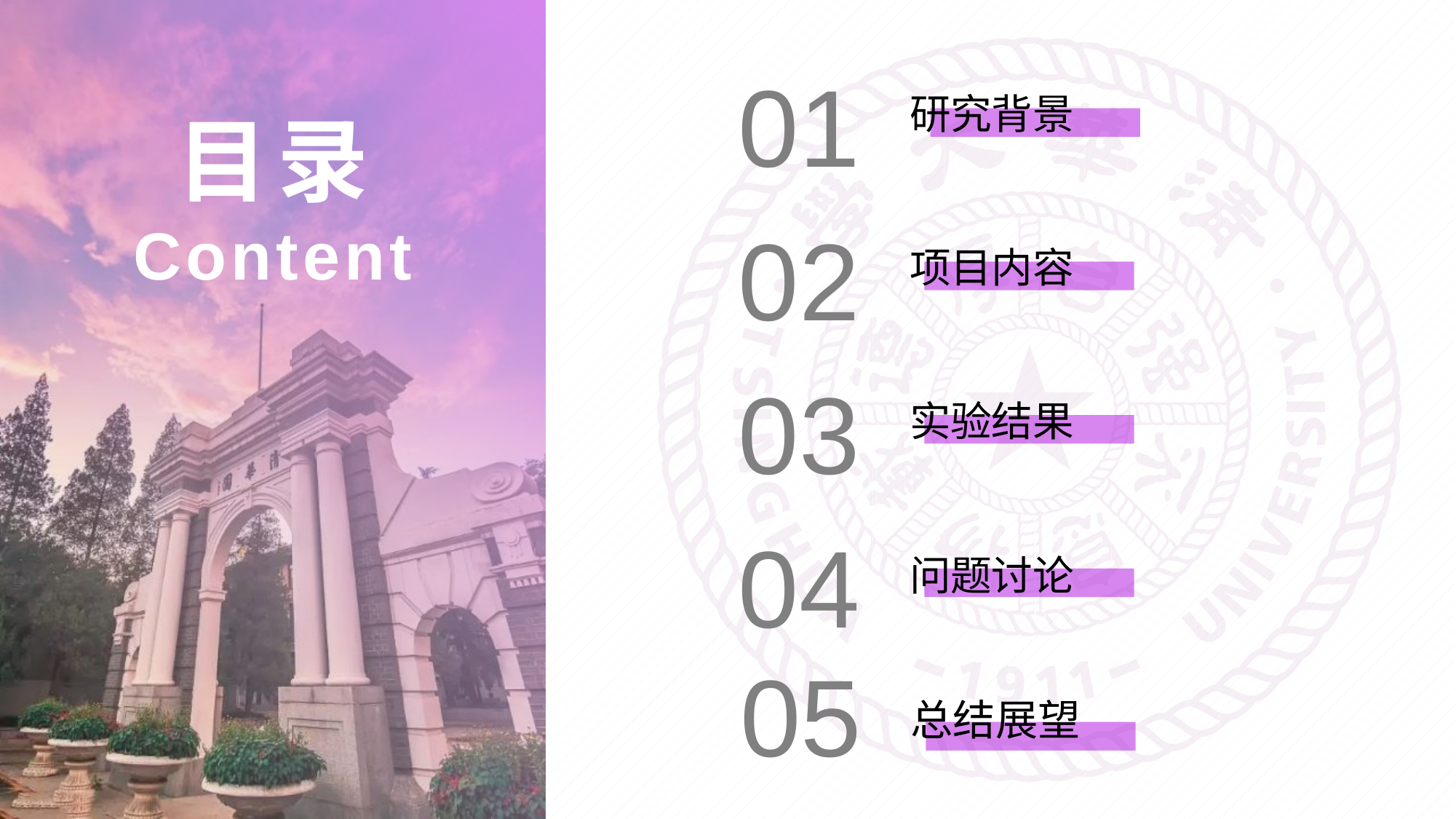

01
研究背景
02
项目内容
03
实验结果
04
问题讨论
05
总结展望